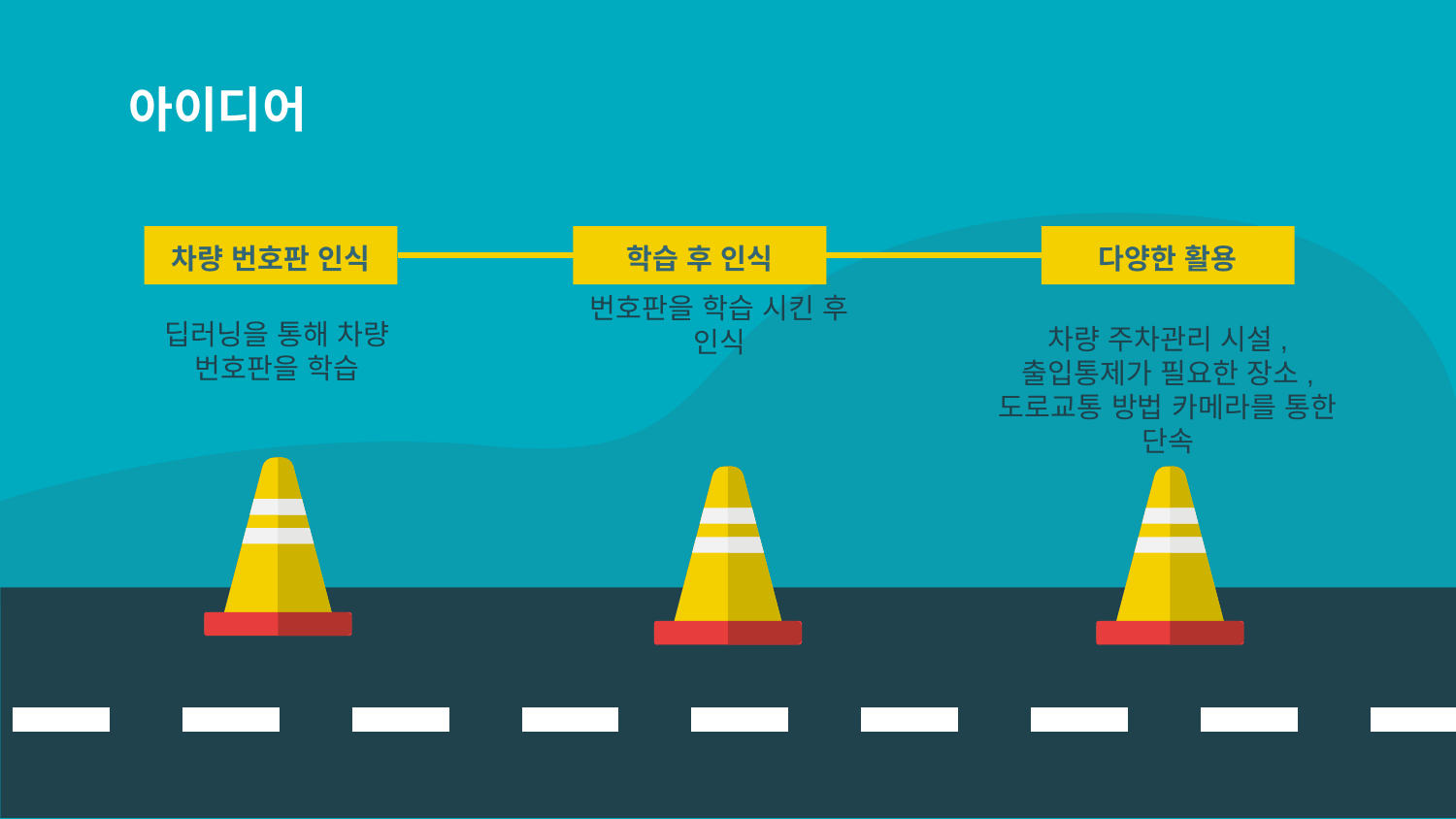

# 아이디어
차량 번호판 인식
학습 후 인식
다양한 활용
번호판을 학습 시킨 후 인식
딥러닝을 통해 차량 번호판을 학습
차량 주차관리 시설, 출입통제가 필요한 장소, 도로교통 방법 카메라를 통한 단속